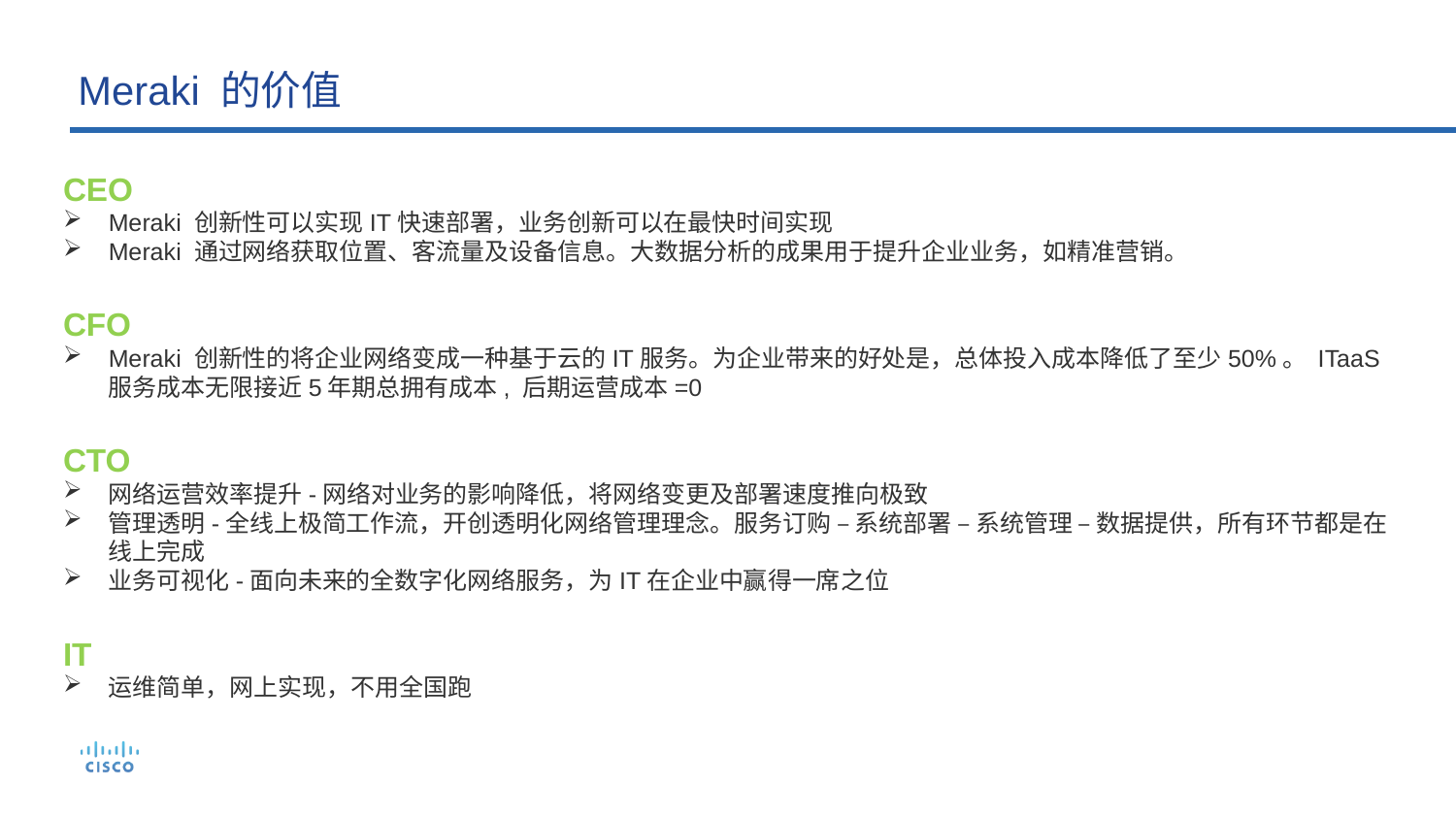

Meraki 的价值
CEO
Meraki 创新性可以实现IT快速部署，业务创新可以在最快时间实现
Meraki 通过网络获取位置、客流量及设备信息。大数据分析的成果用于提升企业业务，如精准营销。

CFO
Meraki 创新性的将企业网络变成一种基于云的IT服务。为企业带来的好处是，总体投入成本降低了至少50%。 ITaaS 服务成本无限接近5年期总拥有成本, 后期运营成本=0

CTO
网络运营效率提升-网络对业务的影响降低，将网络变更及部署速度推向极致
管理透明-全线上极简工作流，开创透明化网络管理理念。服务订购 – 系统部署 – 系统管理 – 数据提供，所有环节都是在线上完成
业务可视化-面向未来的全数字化网络服务，为IT在企业中赢得一席之位

IT
运维简单，网上实现，不用全国跑